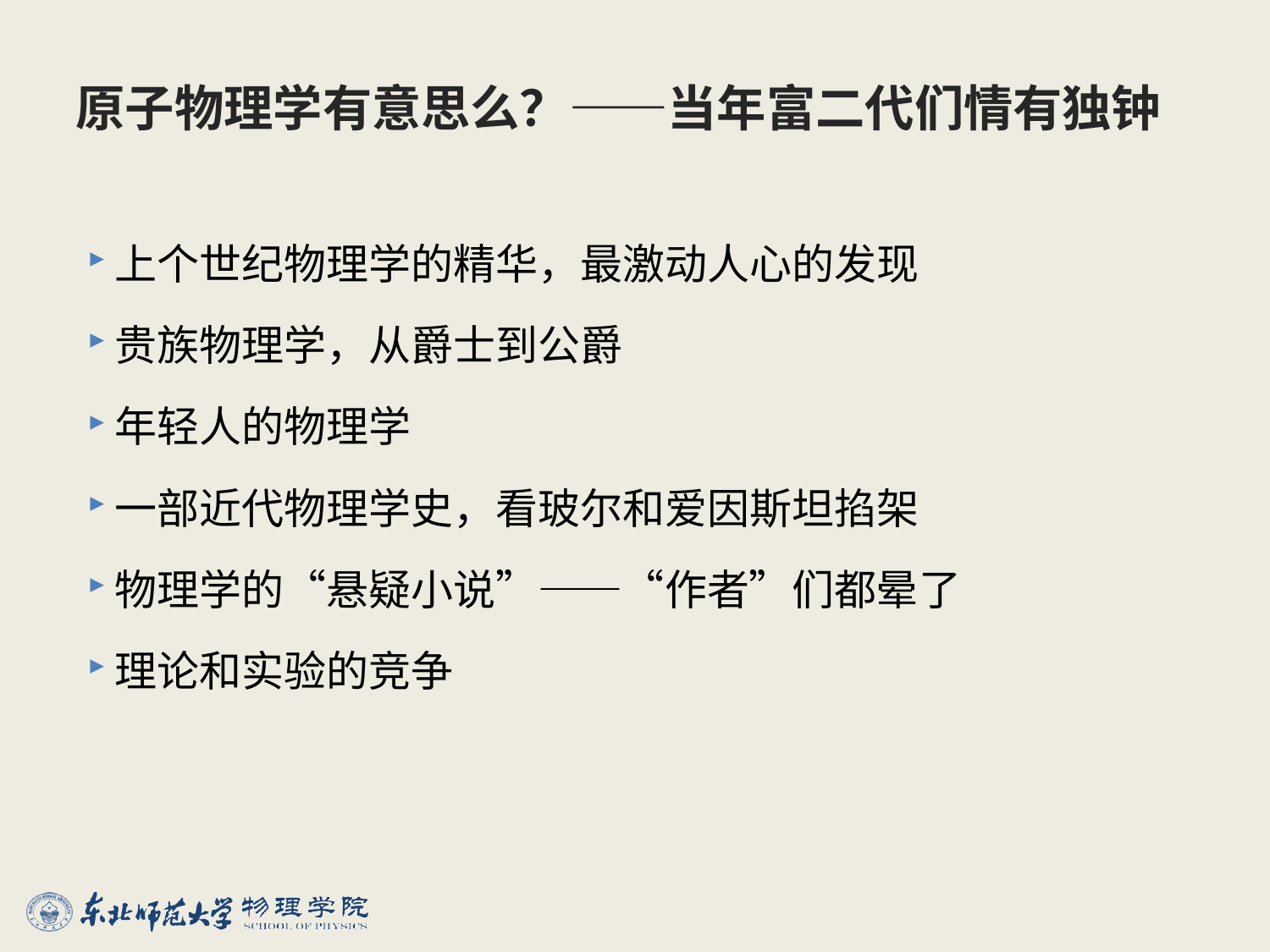

# 原子物理学有意思么？——当年富二代们情有独钟
上个世纪物理学的精华，最激动人心的发现
贵族物理学，从爵士到公爵
年轻人的物理学
一部近代物理学史，看玻尔和爱因斯坦掐架
物理学的“悬疑小说”——“作者”们都晕了
理论和实验的竞争